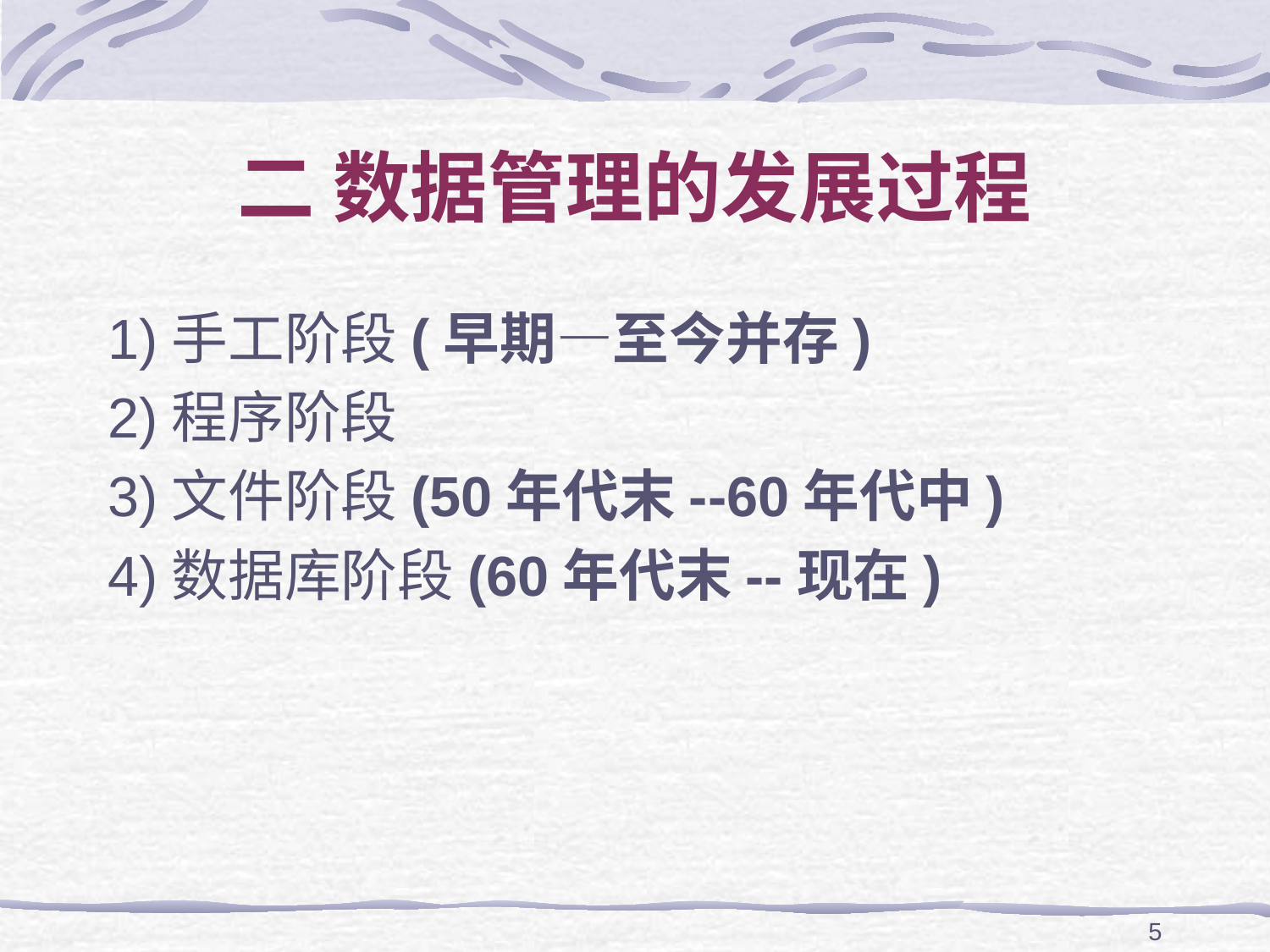

# 二 数据管理的发展过程
1)手工阶段(早期—至今并存)
2)程序阶段
3)文件阶段(50年代末--60年代中)
4)数据库阶段(60年代末--现在)

5